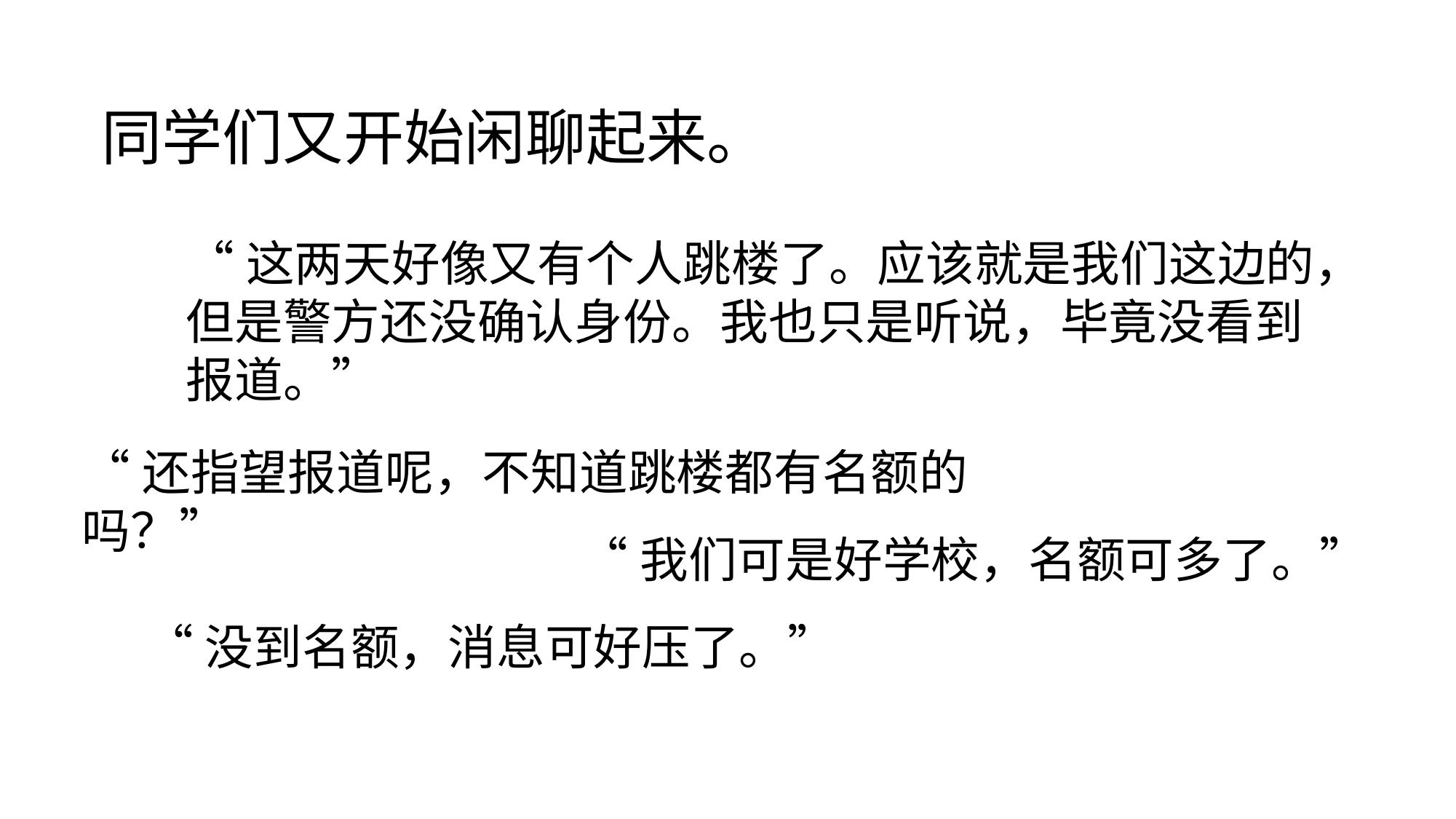

同学们又开始闲聊起来。
“这两天好像又有个人跳楼了。应该就是我们这边的，但是警方还没确认身份。我也只是听说，毕竟没看到报道。”
“还指望报道呢，不知道跳楼都有名额的吗？”
“我们可是好学校，名额可多了。”
“没到名额，消息可好压了。”